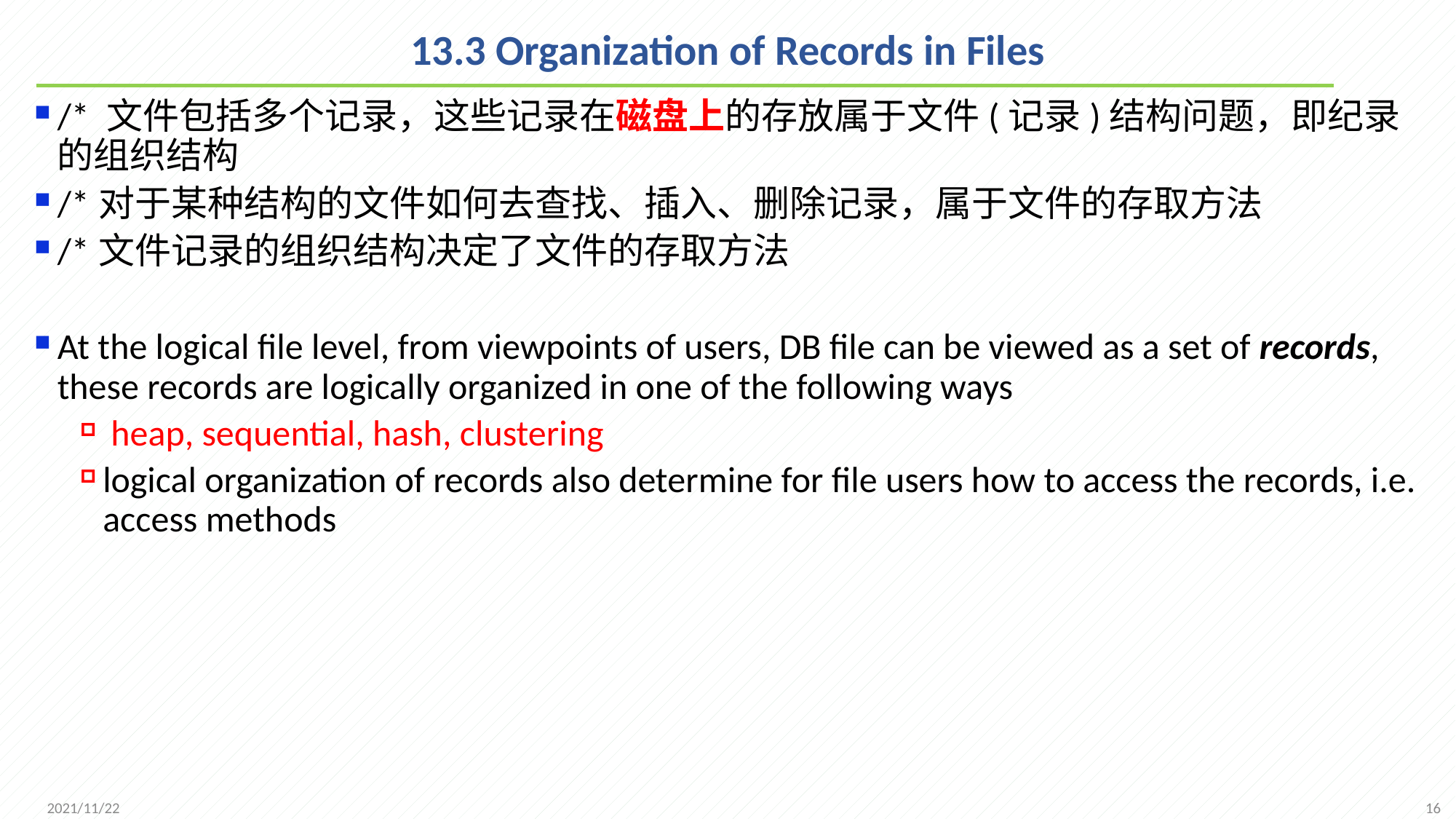

# 13.3 Organization of Records in Files
/* 文件包括多个记录，这些记录在磁盘上的存放属于文件(记录)结构问题，即纪录的组织结构
/*对于某种结构的文件如何去查找、插入、删除记录，属于文件的存取方法
/*文件记录的组织结构决定了文件的存取方法

At the logical file level, from viewpoints of users, DB file can be viewed as a set of records, these records are logically organized in one of the following ways
 heap, sequential, hash, clustering
logical organization of records also determine for file users how to access the records, i.e. access methods

16
2021/11/22